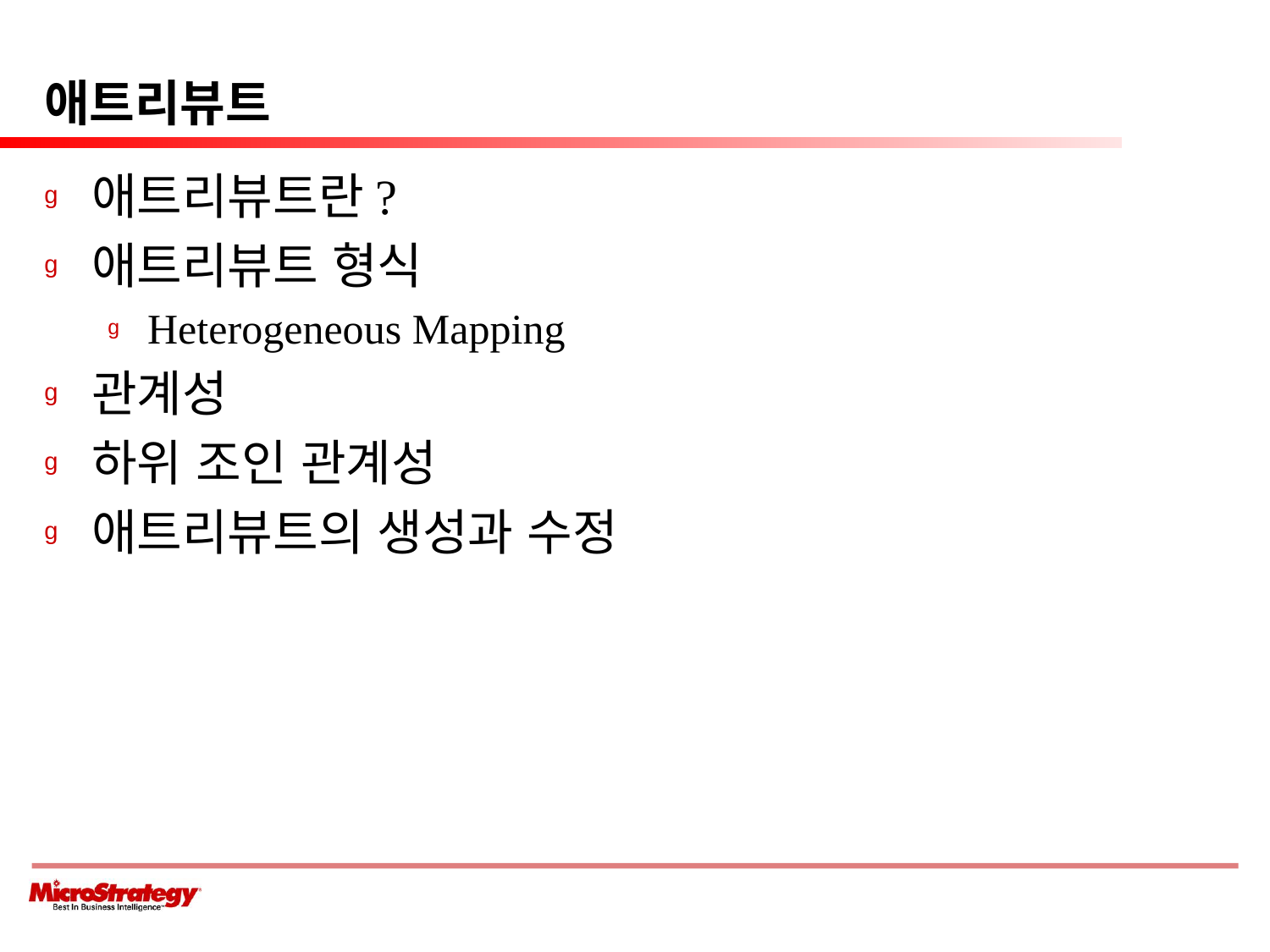

# 애트리뷰트
애트리뷰트란?
애트리뷰트 형식
Heterogeneous Mapping
관계성
하위 조인 관계성
애트리뷰트의 생성과 수정